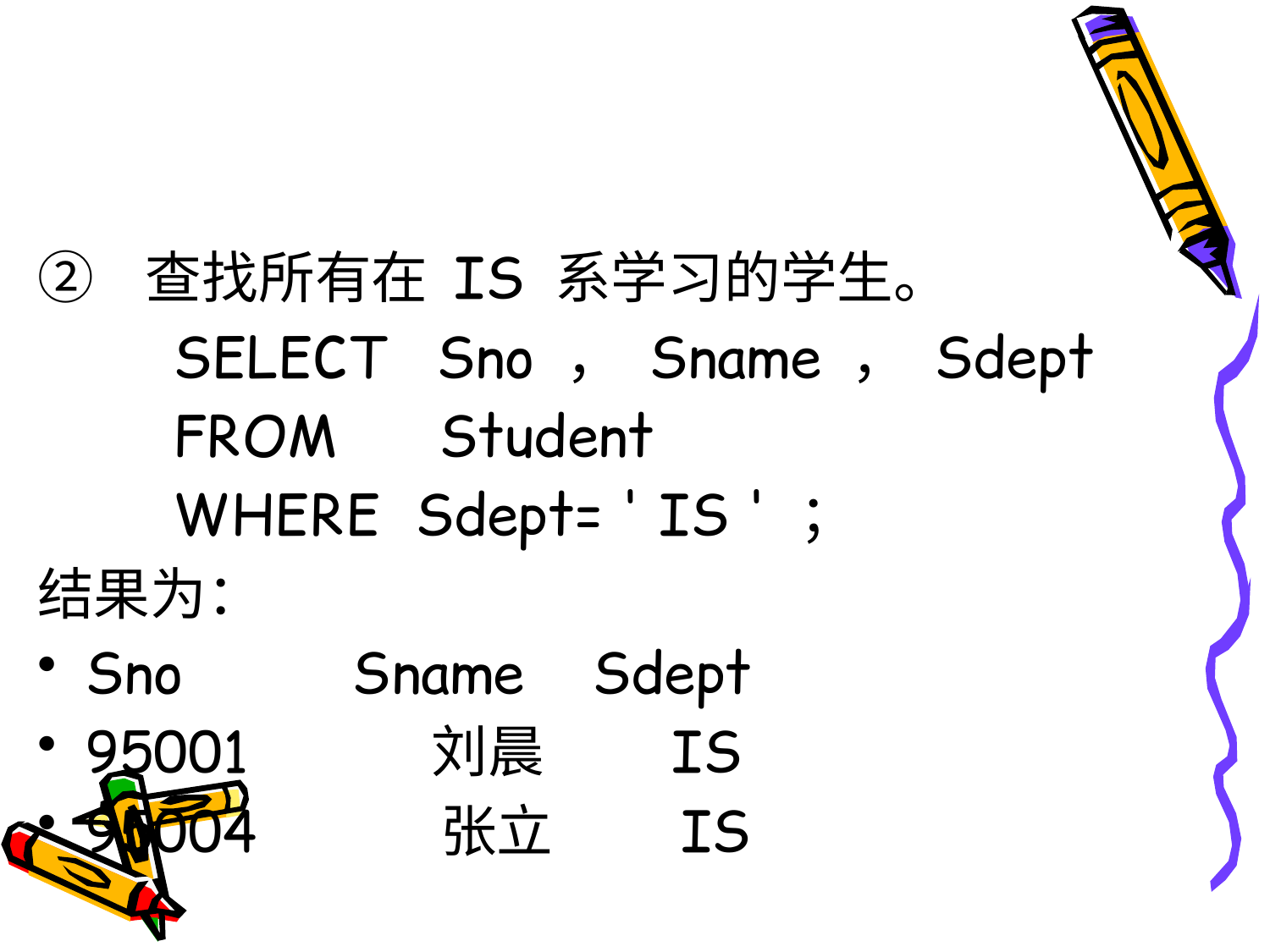

#
②   查找所有在 IS 系学习的学生。
        SELECT   Sno ， Sname ， Sdept
        FROM      Student
        WHERE  Sdept= ' IS ' ；
结果为：
Sno          Sname    Sdept
95001          刘晨         IS
95004          张立         IS